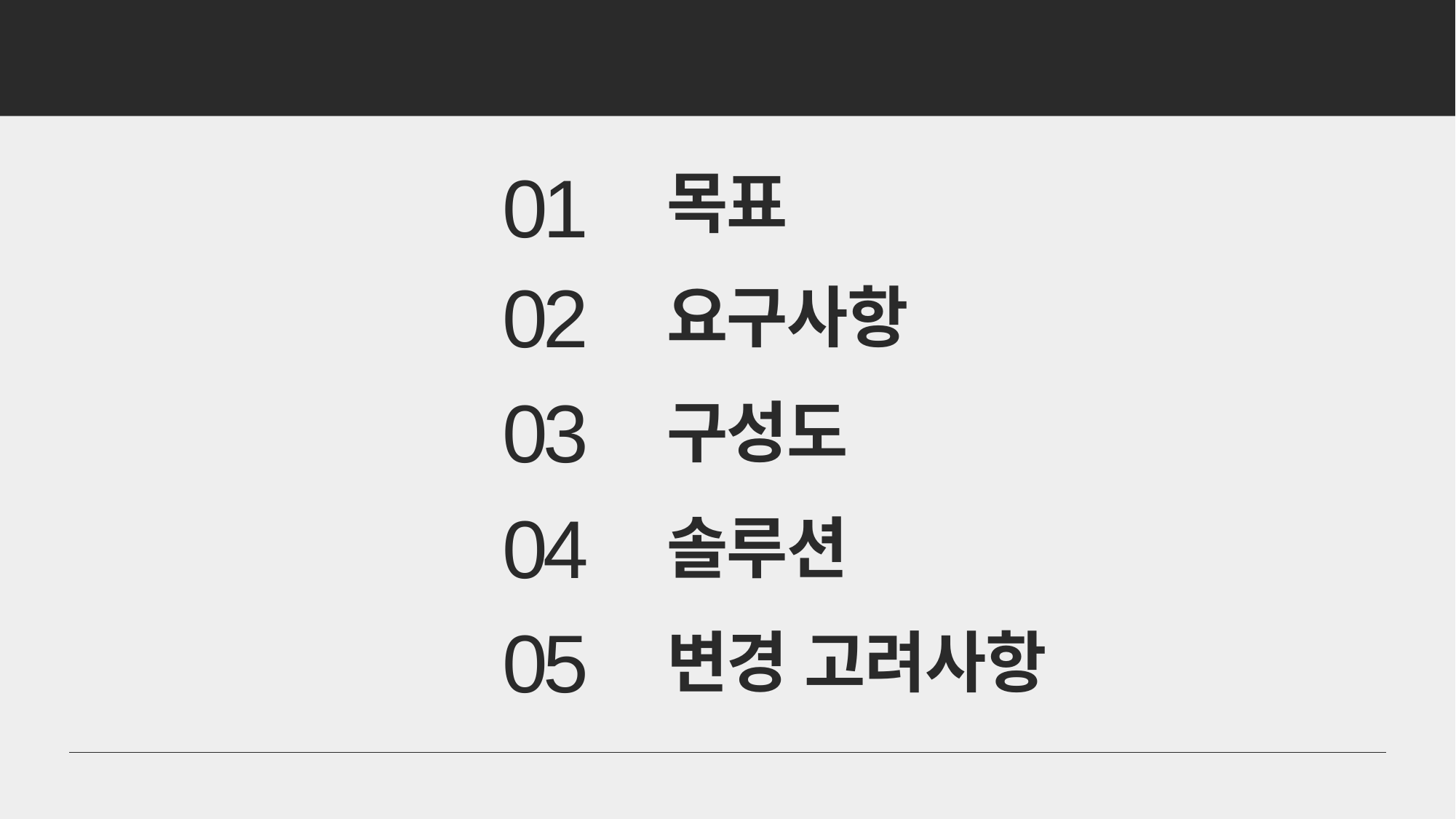

Index

01
목표
02
요구사항
03
구성도

04
솔루션
05
변경 고려사항